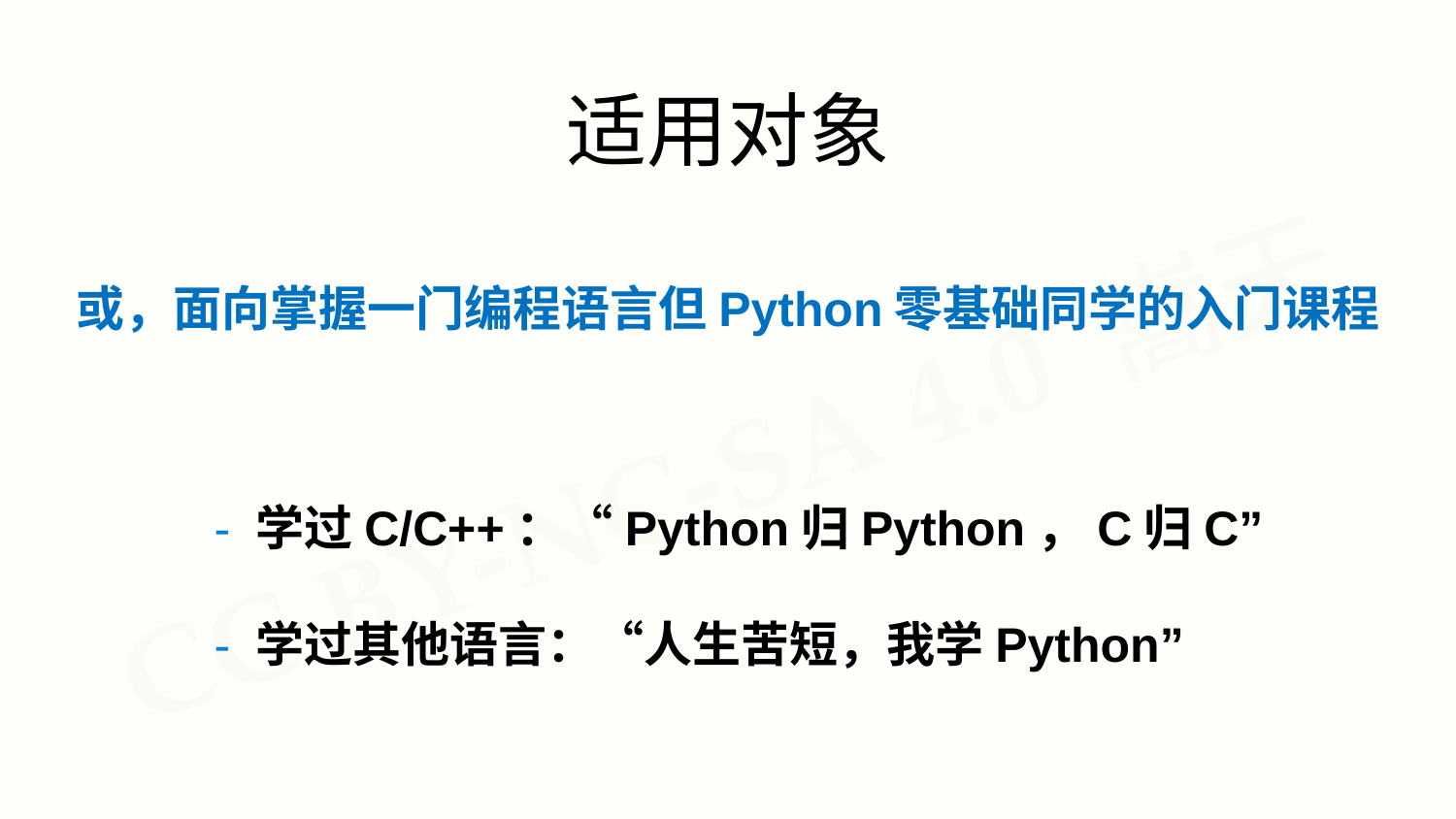

适用对象
或，面向掌握一门编程语言但Python零基础同学的入门课程
	    - 学过C/C++：“Python归Python，C归C”
	    - 学过其他语言：“人生苦短，我学Python”